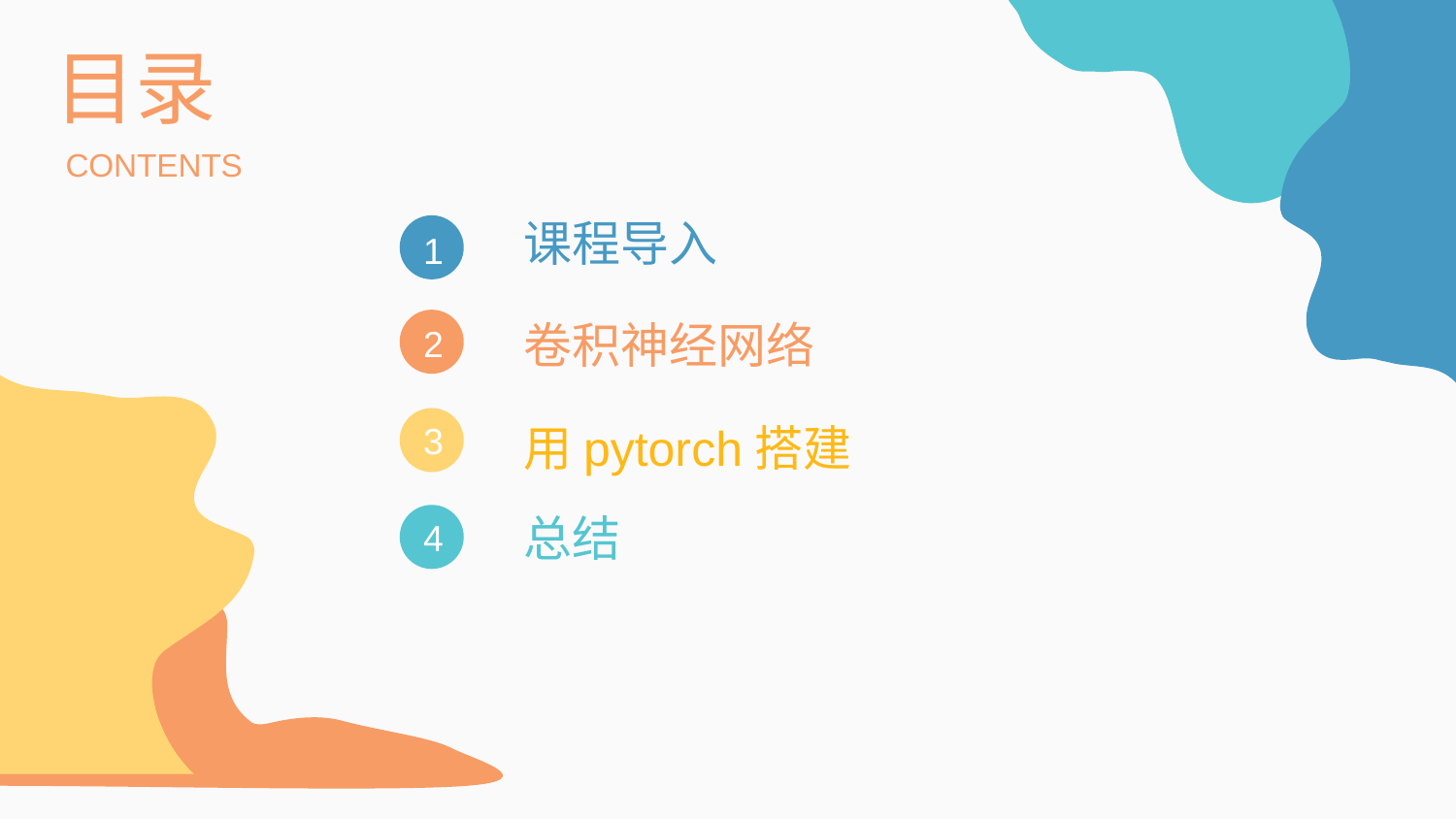

目录

CONTENTS
课程导入

1

卷积神经网络

2

用pytorch搭建
3
总结

4